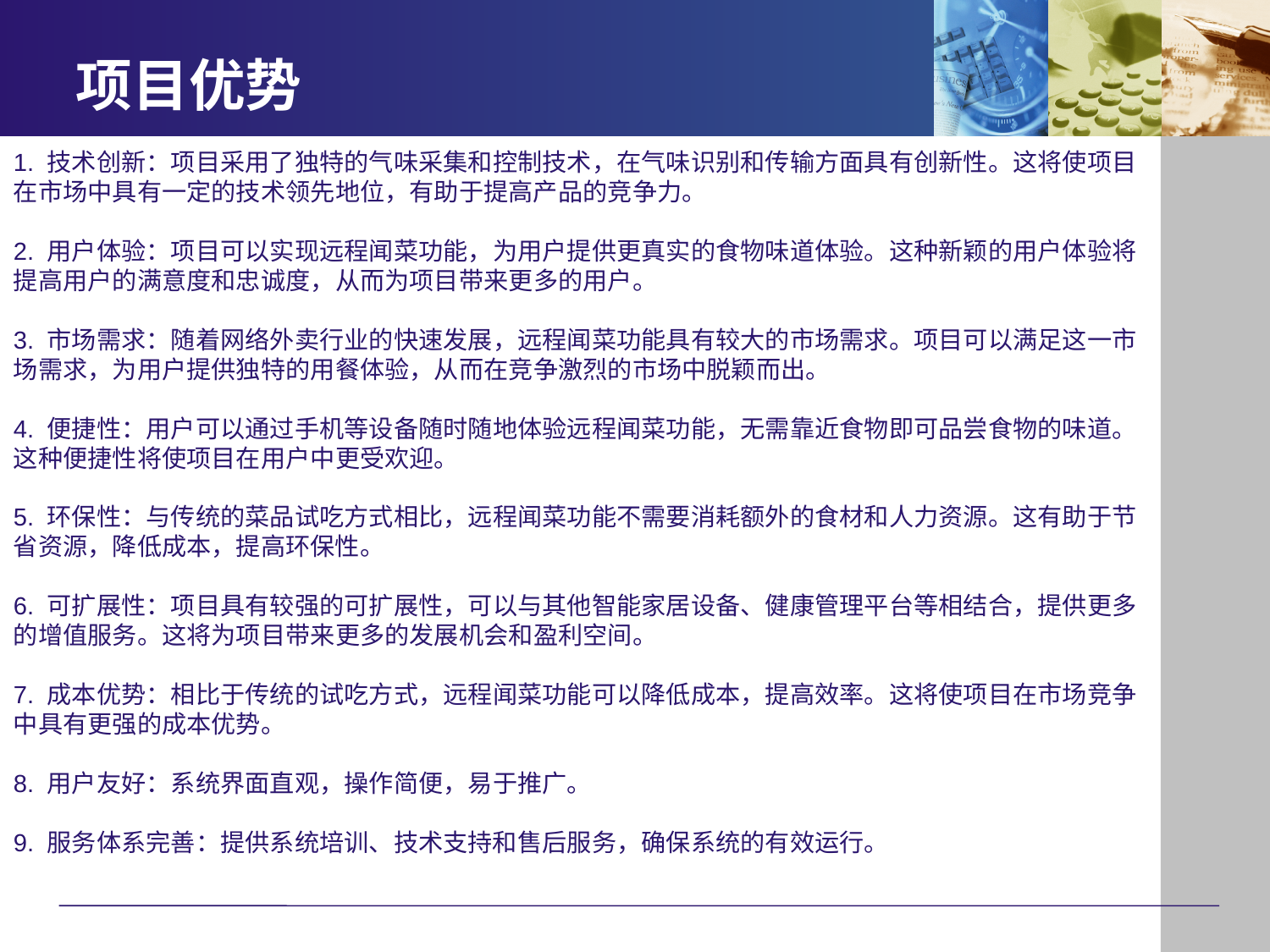

# 项目优势
1. 技术创新：项目采用了独特的气味采集和控制技术，在气味识别和传输方面具有创新性。这将使项目在市场中具有一定的技术领先地位，有助于提高产品的竞争力。

2. 用户体验：项目可以实现远程闻菜功能，为用户提供更真实的食物味道体验。这种新颖的用户体验将提高用户的满意度和忠诚度，从而为项目带来更多的用户。

3. 市场需求：随着网络外卖行业的快速发展，远程闻菜功能具有较大的市场需求。项目可以满足这一市场需求，为用户提供独特的用餐体验，从而在竞争激烈的市场中脱颖而出。

4. 便捷性：用户可以通过手机等设备随时随地体验远程闻菜功能，无需靠近食物即可品尝食物的味道。这种便捷性将使项目在用户中更受欢迎。

5. 环保性：与传统的菜品试吃方式相比，远程闻菜功能不需要消耗额外的食材和人力资源。这有助于节省资源，降低成本，提高环保性。

6. 可扩展性：项目具有较强的可扩展性，可以与其他智能家居设备、健康管理平台等相结合，提供更多的增值服务。这将为项目带来更多的发展机会和盈利空间。

7. 成本优势：相比于传统的试吃方式，远程闻菜功能可以降低成本，提高效率。这将使项目在市场竞争中具有更强的成本优势。

8. 用户友好：系统界面直观，操作简便，易于推广。

9. 服务体系完善：提供系统培训、技术支持和售后服务，确保系统的有效运行。